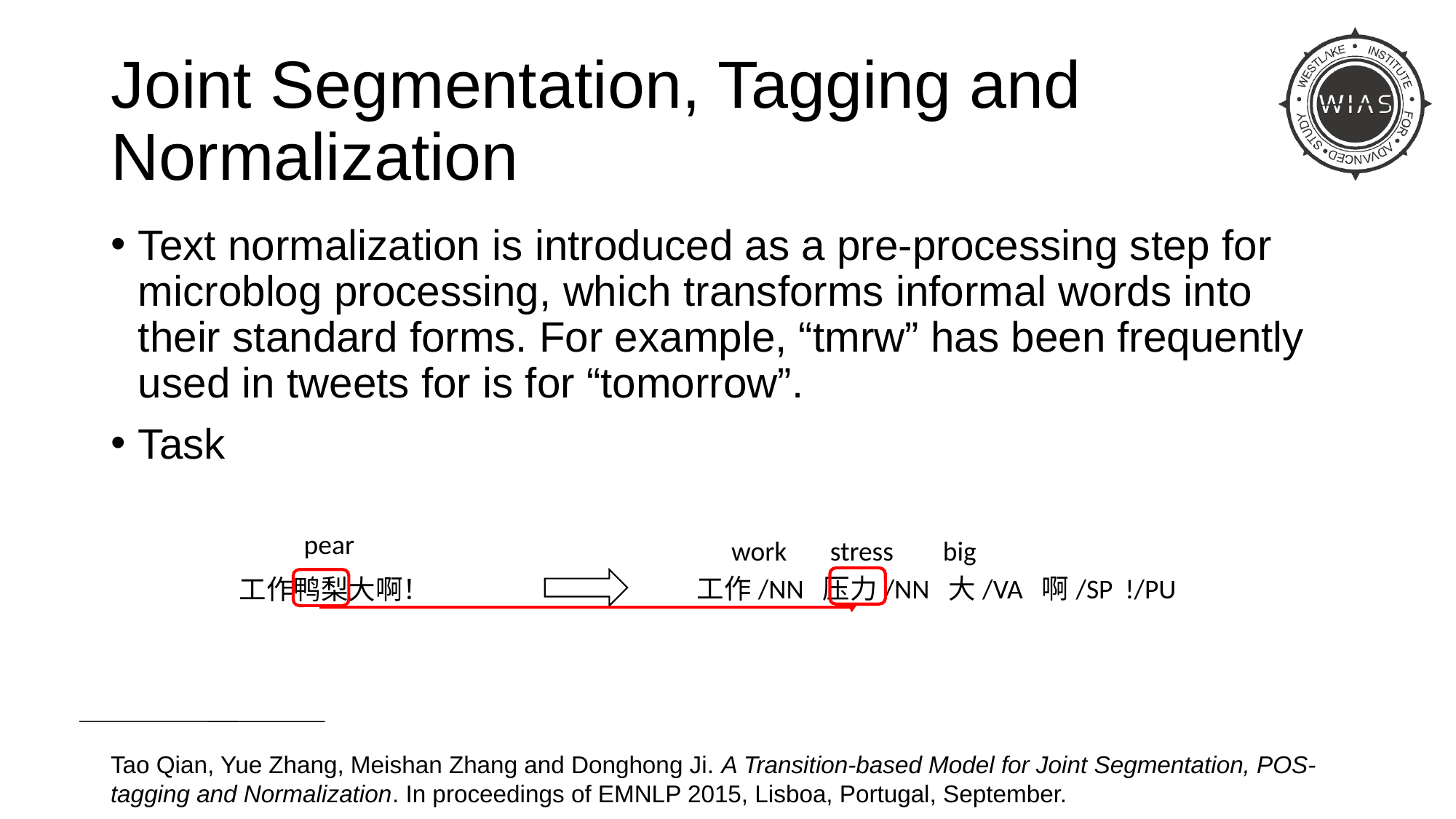

# Joint Segmentation, Tagging and Normalization
Text normalization is introduced as a pre-processing step for microblog processing, which transforms informal words into their standard forms. For example, “tmrw” has been frequently used in tweets for is for “tomorrow”.
Task
pear
work       stress        big
工作/NN  压力/NN  大/VA  啊/SP  !/PU
工作鸭梨大啊！

Tao Qian, Yue Zhang, Meishan Zhang and Donghong Ji. A Transition-based Model for Joint Segmentation, POS-tagging and Normalization. In proceedings of EMNLP 2015, Lisboa, Portugal, September.